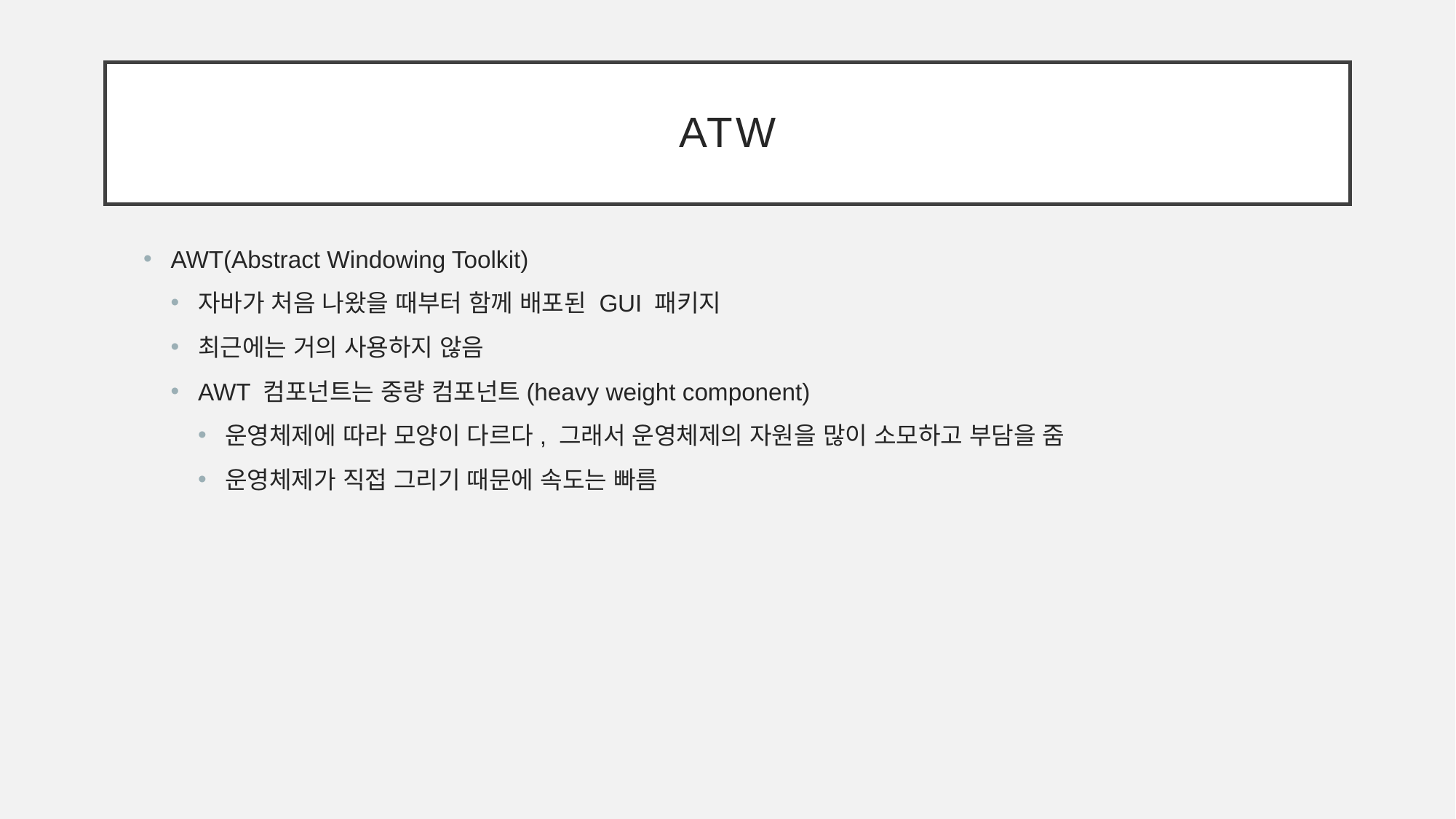

# ATW
AWT(Abstract Windowing Toolkit)
자바가 처음 나왔을 때부터 함께 배포된 GUI 패키지
최근에는 거의 사용하지 않음
AWT 컴포넌트는 중량 컴포넌트(heavy weight component)
운영체제에 따라 모양이 다르다, 그래서 운영체제의 자원을 많이 소모하고 부담을 줌
운영체제가 직접 그리기 때문에 속도는 빠름